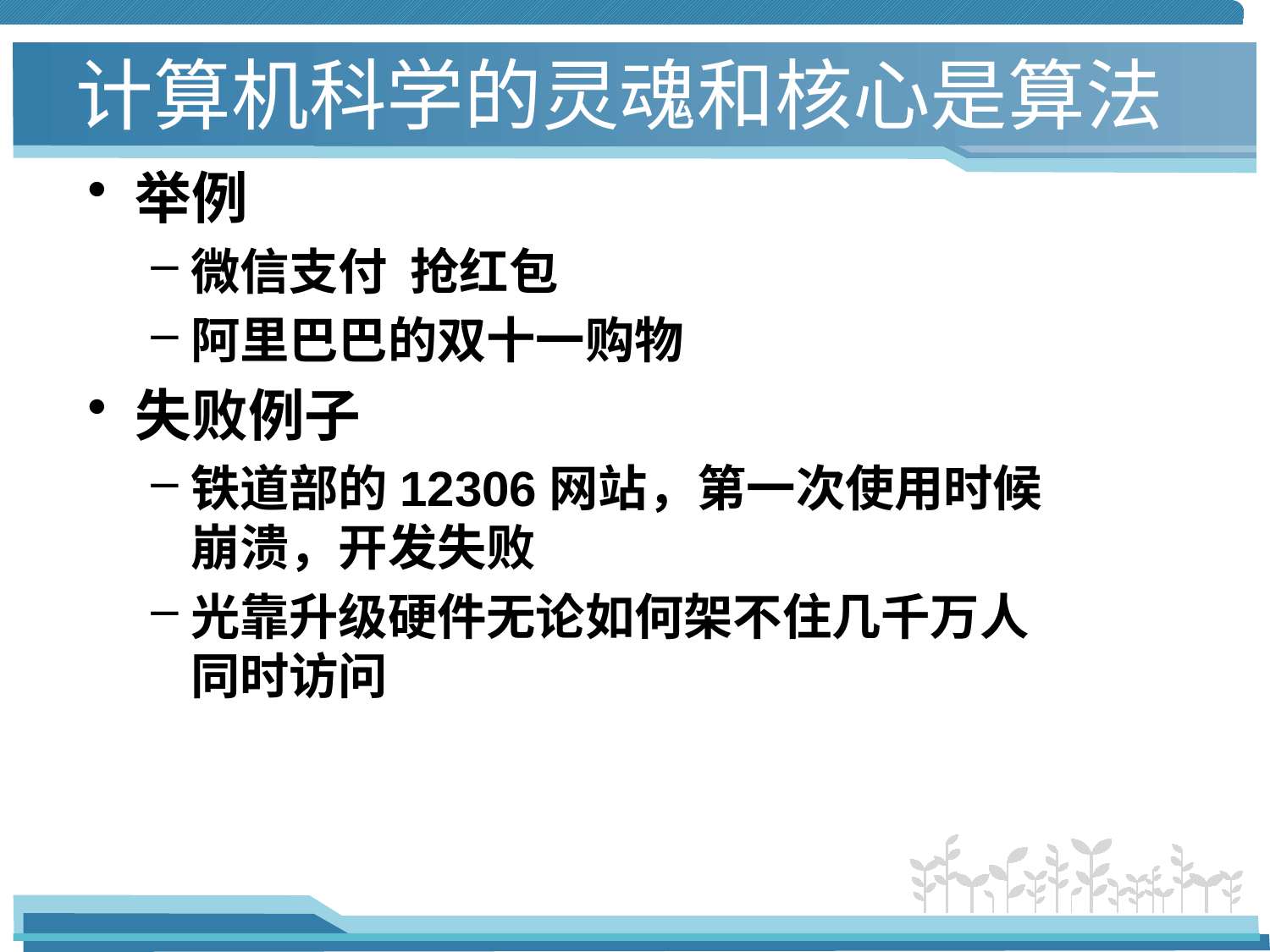

# 计算机科学的灵魂和核心是算法
举例
微信支付  抢红包
阿里巴巴的双十一购物
失败例子
铁道部的12306网站，第一次使用时候崩溃，开发失败
光靠升级硬件无论如何架不住几千万人同时访问